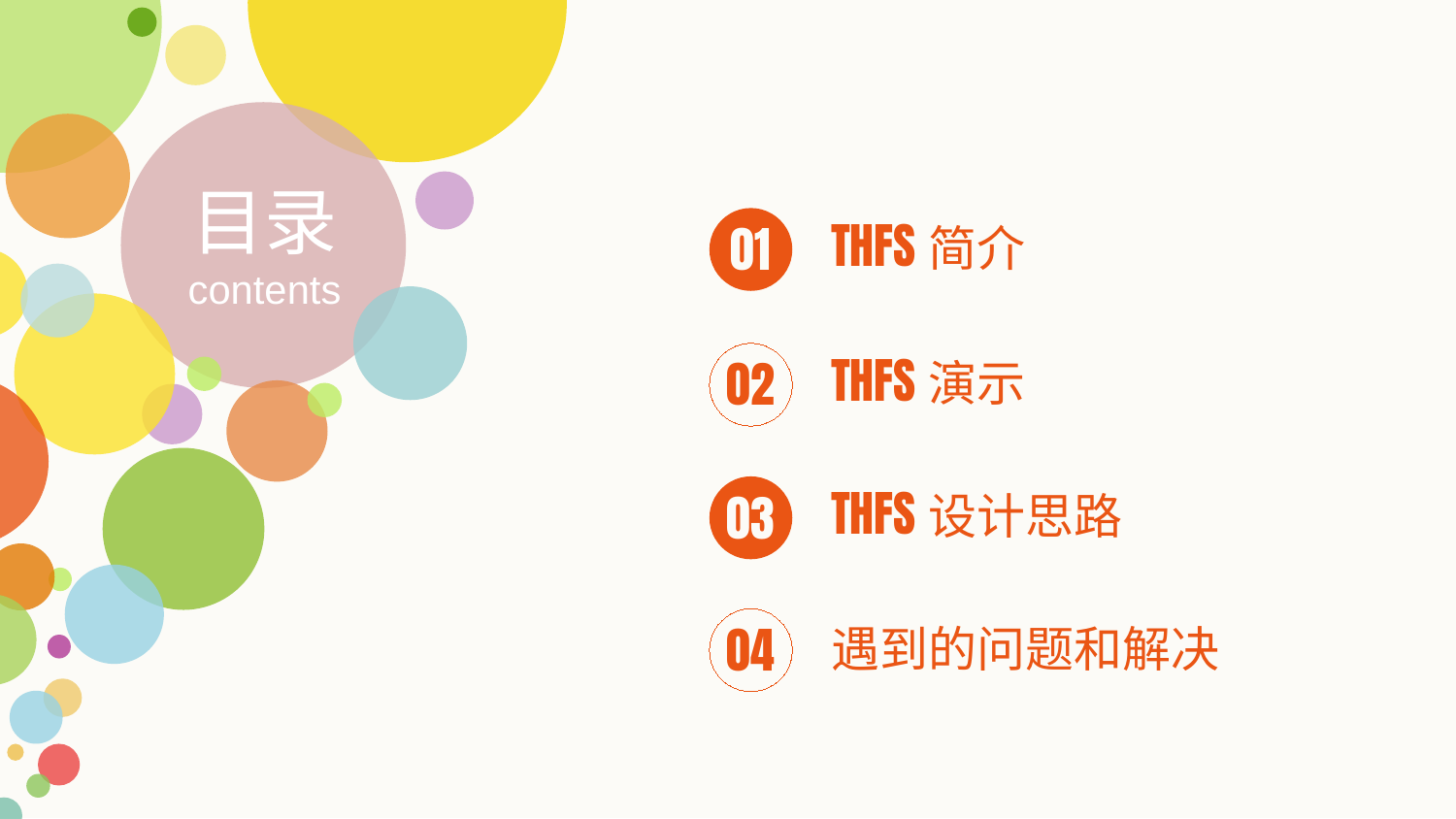

目录
contents

THFS简介

01

THFS演示

02

THFS设计思路
03

遇到的问题和解决
04